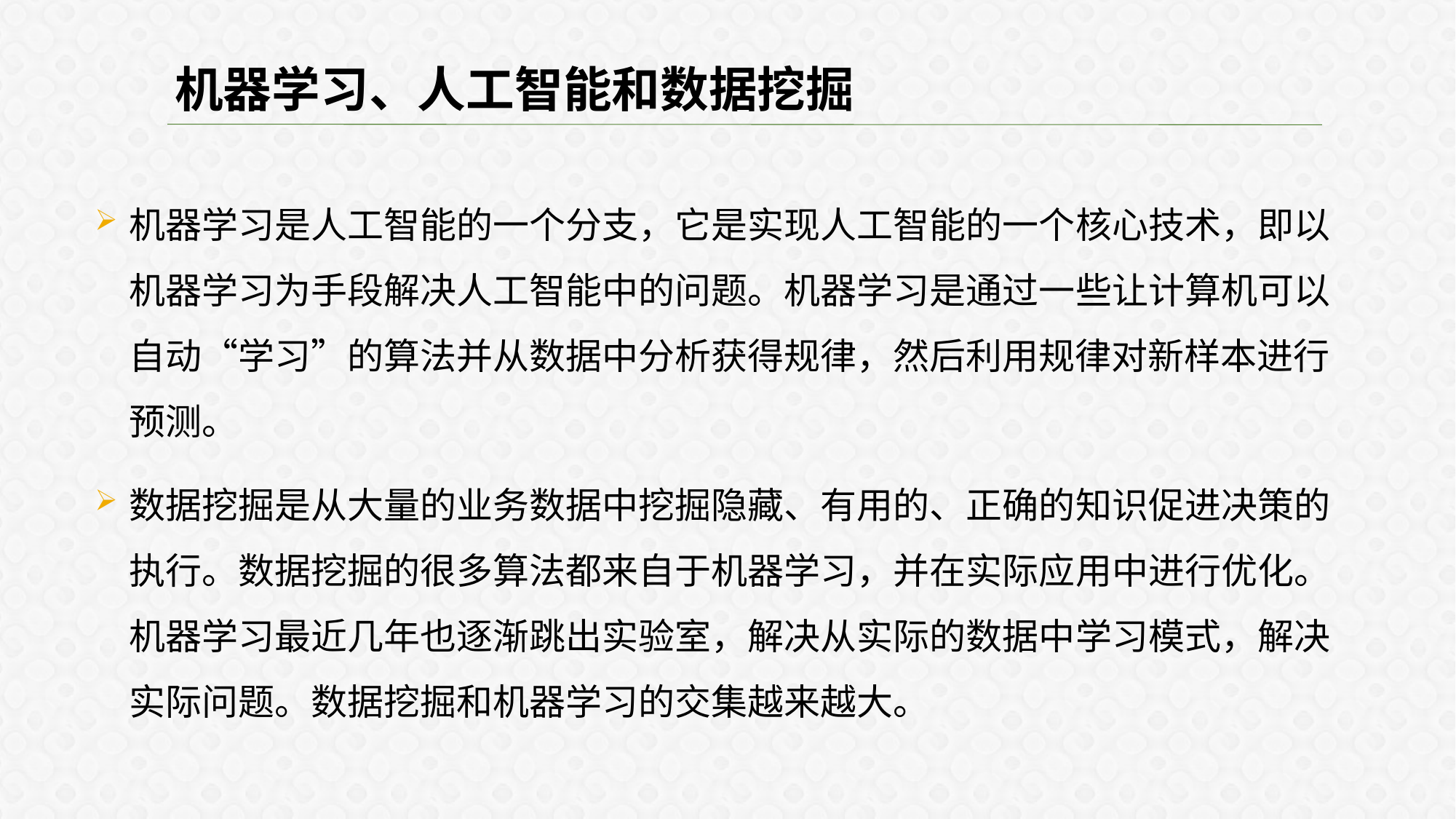

机器学习、人工智能和数据挖掘
机器学习是人工智能的一个分支，它是实现人工智能的一个核心技术，即以机器学习为手段解决人工智能中的问题。机器学习是通过一些让计算机可以自动“学习”的算法并从数据中分析获得规律，然后利用规律对新样本进行预测。
数据挖掘是从大量的业务数据中挖掘隐藏、有用的、正确的知识促进决策的执行。数据挖掘的很多算法都来自于机器学习，并在实际应用中进行优化。机器学习最近几年也逐渐跳出实验室，解决从实际的数据中学习模式，解决实际问题。数据挖掘和机器学习的交集越来越大。